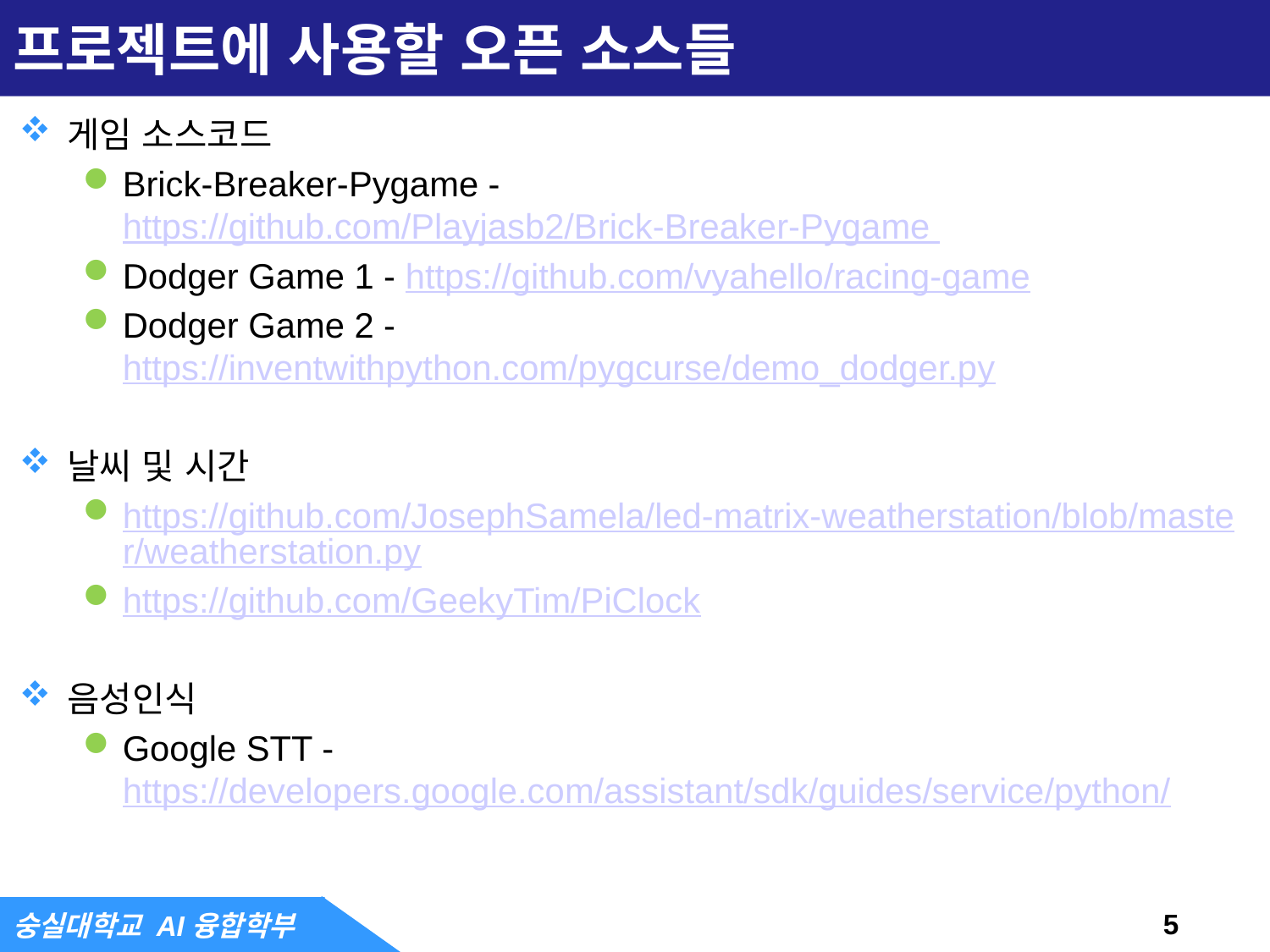

# 프로젝트에 사용할 오픈 소스들
게임 소스코드
Brick-Breaker-Pygame - https://github.com/Playjasb2/Brick-Breaker-Pygame
Dodger Game 1 - https://github.com/vyahello/racing-game
Dodger Game 2 - https://inventwithpython.com/pygcurse/demo_dodger.py

날씨 및 시간
https://github.com/JosephSamela/led-matrix-weatherstation/blob/master/weatherstation.py
https://github.com/GeekyTim/PiClock

음성인식
Google STT - https://developers.google.com/assistant/sdk/guides/service/python/